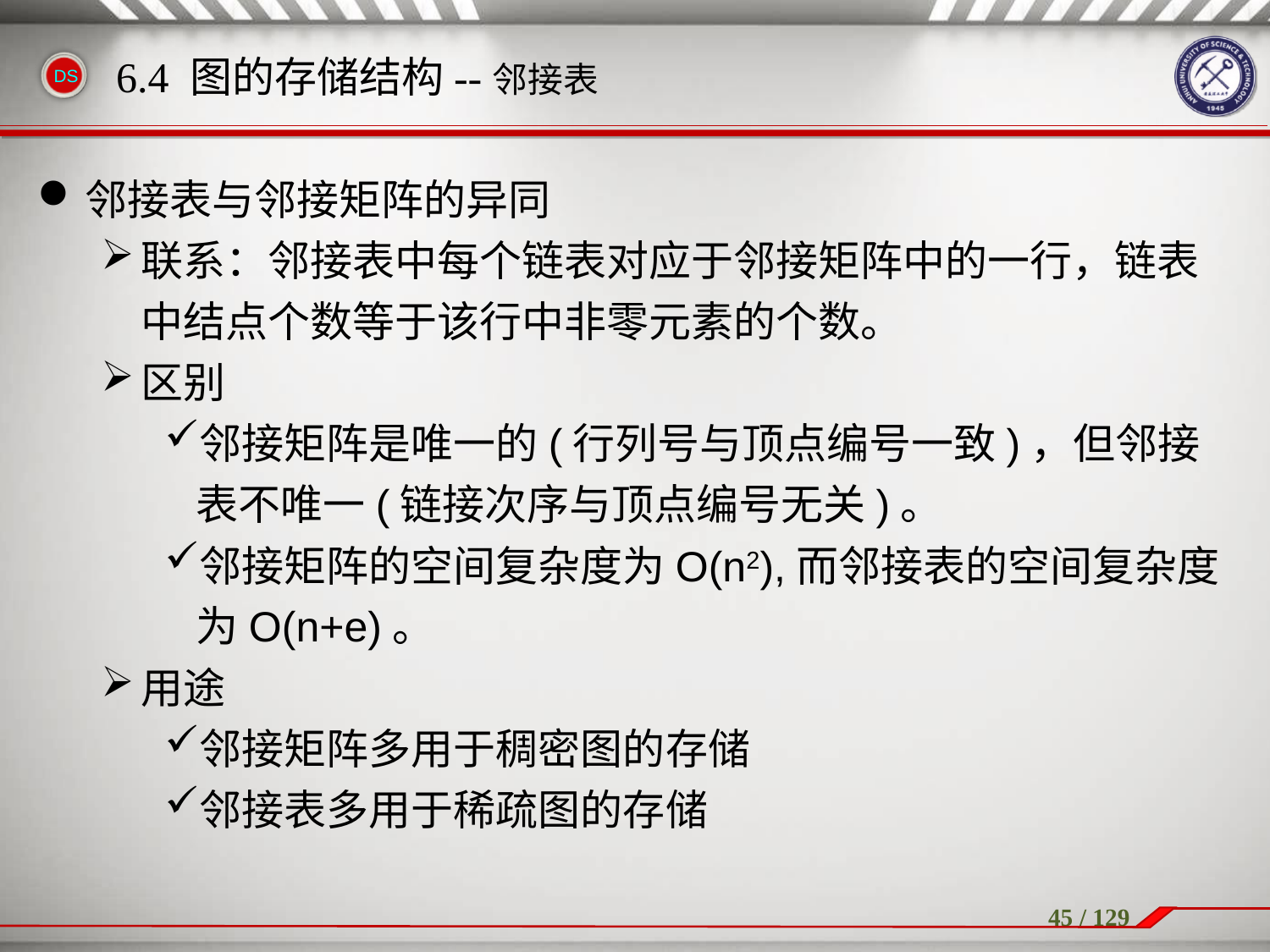

邻接表与邻接矩阵的异同
联系：邻接表中每个链表对应于邻接矩阵中的一行，链表中结点个数等于该行中非零元素的个数。
区别
邻接矩阵是唯一的(行列号与顶点编号一致)，但邻接表不唯一(链接次序与顶点编号无关)。
邻接矩阵的空间复杂度为O(n2),而邻接表的空间复杂度为O(n+e)。
用途
邻接矩阵多用于稠密图的存储
邻接表多用于稀疏图的存储

6.4 图的存储结构--邻接表